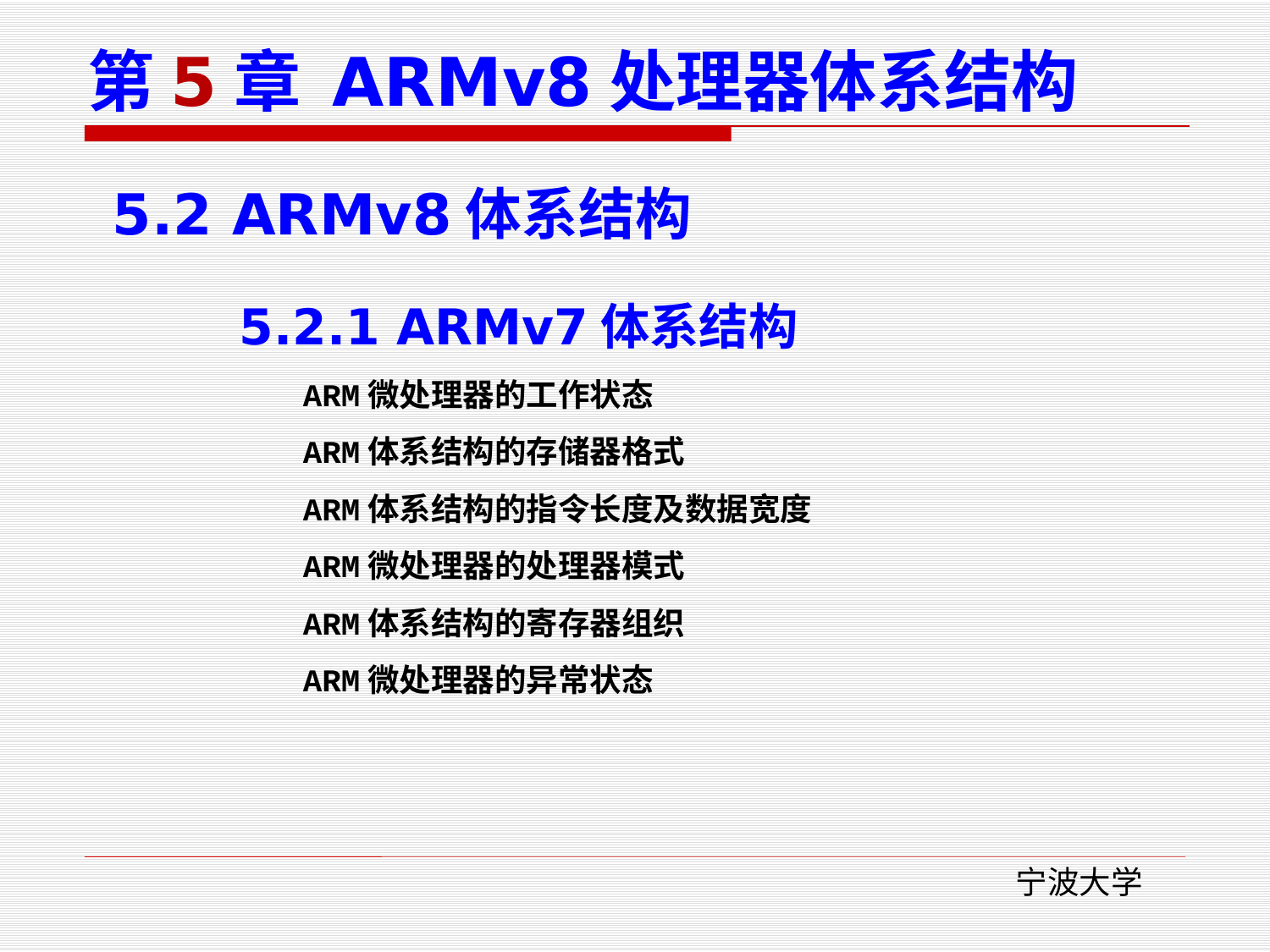

# 第5章 ARMv8处理器体系结构
5.2 ARMv8体系结构
	5.2.1 ARMv7体系结构
ARM微处理器的工作状态
ARM体系结构的存储器格式
ARM体系结构的指令长度及数据宽度
ARM微处理器的处理器模式
ARM体系结构的寄存器组织
ARM微处理器的异常状态